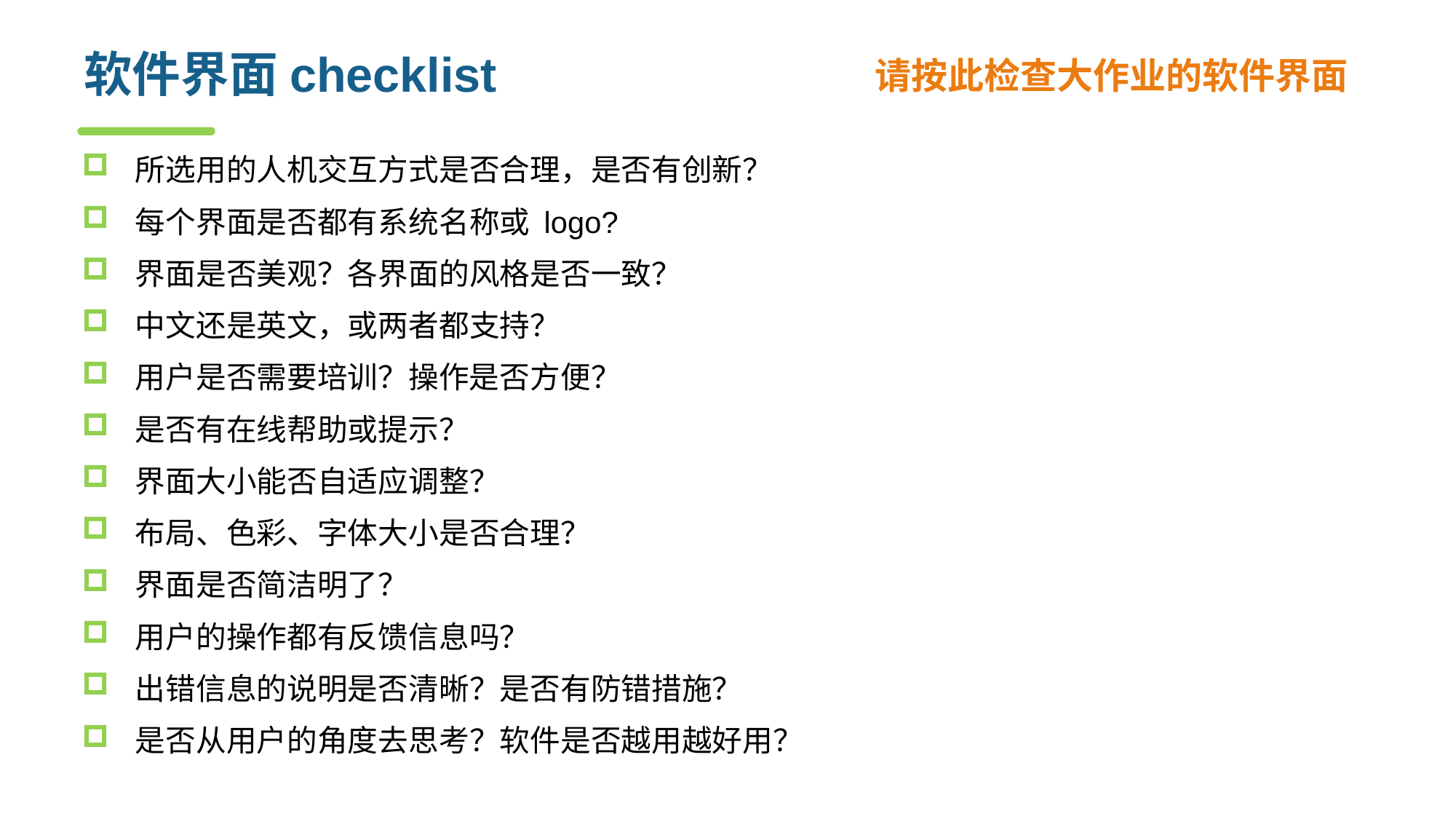

# 软件界面checklist
请按此检查大作业的软件界面
所选用的人机交互方式是否合理，是否有创新？
每个界面是否都有系统名称或 logo?
界面是否美观？各界面的风格是否一致？
中文还是英文，或两者都支持？
用户是否需要培训？操作是否方便？
是否有在线帮助或提示？
界面大小能否自适应调整？
布局、色彩、字体大小是否合理？
界面是否简洁明了？
用户的操作都有反馈信息吗？
出错信息的说明是否清晰？是否有防错措施？
是否从用户的角度去思考？软件是否越用越好用？
63